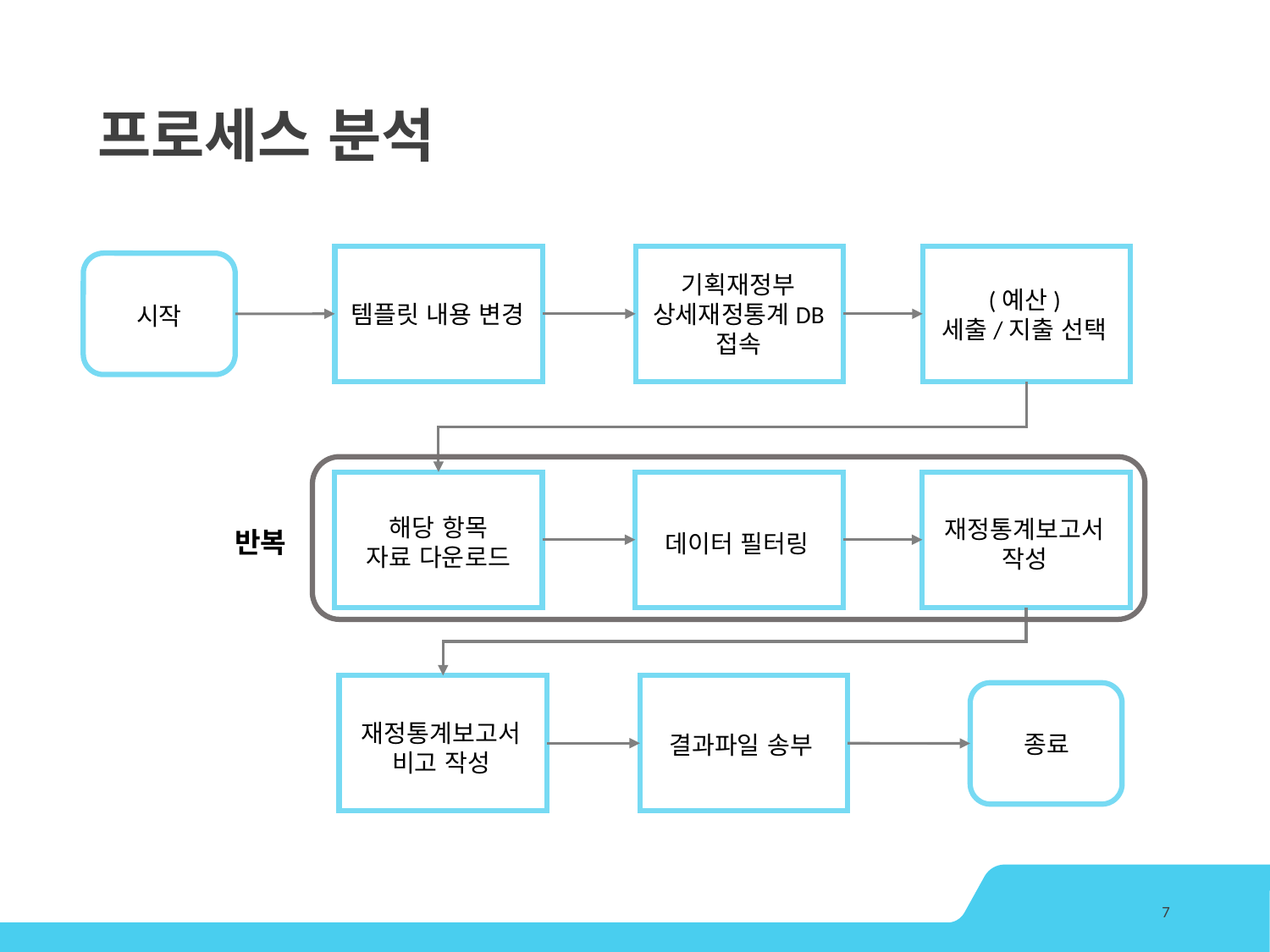

# 프로세스 분석

기획재정부
상세재정통계DB
접속
(예산)
세출/지출 선택
템플릿 내용 변경
시작

해당 항목
자료 다운로드
재정통계보고서 작성
반복
데이터 필터링

재정통계보고서 비고 작성
종료
결과파일 송부
7